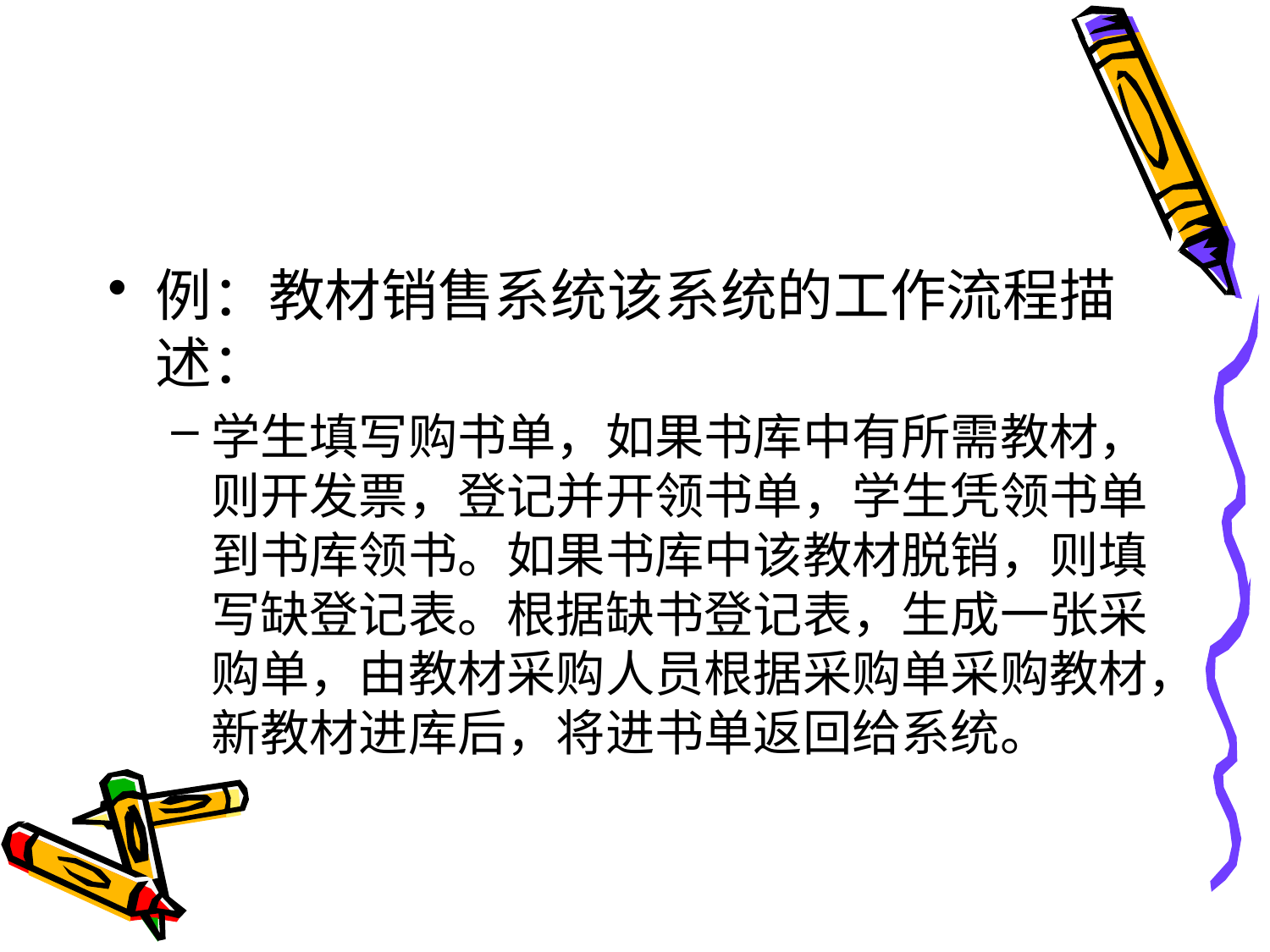

#
例：教材销售系统该系统的工作流程描述：
学生填写购书单，如果书库中有所需教材，则开发票，登记并开领书单，学生凭领书单到书库领书。如果书库中该教材脱销，则填写缺登记表。根据缺书登记表，生成一张采购单，由教材采购人员根据采购单采购教材，新教材进库后，将进书单返回给系统。